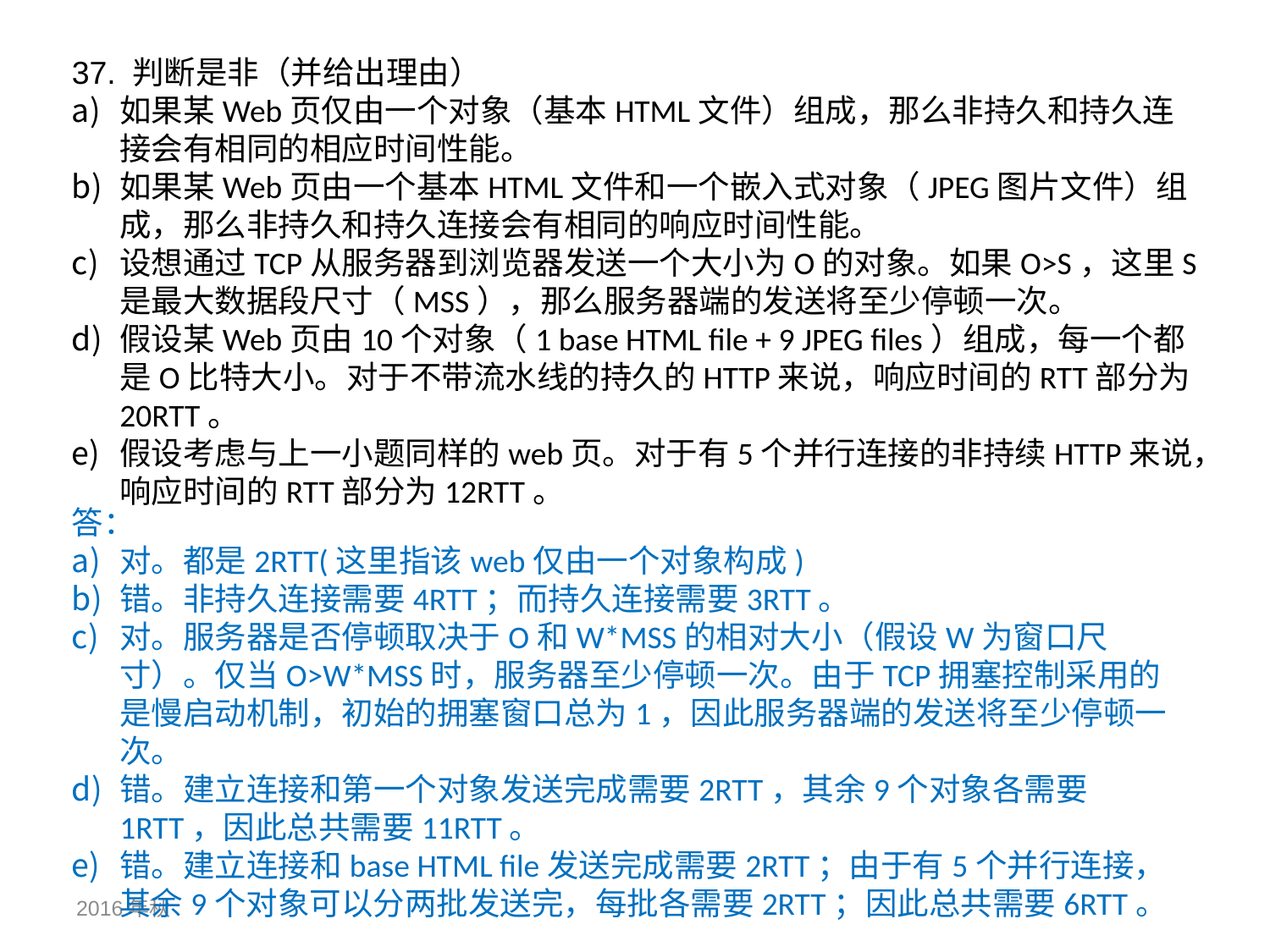

37. 判断是非（并给出理由）
如果某Web页仅由一个对象（基本HTML文件）组成，那么非持久和持久连接会有相同的相应时间性能。
如果某Web页由一个基本HTML文件和一个嵌入式对象（JPEG图片文件）组成，那么非持久和持久连接会有相同的响应时间性能。
设想通过TCP从服务器到浏览器发送一个大小为O的对象。如果O>S，这里S是最大数据段尺寸（MSS），那么服务器端的发送将至少停顿一次。
假设某Web页由10个对象（1 base HTML file + 9 JPEG files）组成，每一个都是O比特大小。对于不带流水线的持久的HTTP来说，响应时间的RTT部分为20RTT。
假设考虑与上一小题同样的web页。对于有5个并行连接的非持续HTTP来说，响应时间的RTT部分为12RTT。
答：
对。都是2RTT(这里指该web仅由一个对象构成)
错。非持久连接需要4RTT；而持久连接需要3RTT。
对。服务器是否停顿取决于O和W*MSS的相对大小（假设W为窗口尺寸）。仅当O>W*MSS时，服务器至少停顿一次。由于TCP拥塞控制采用的是慢启动机制，初始的拥塞窗口总为1，因此服务器端的发送将至少停顿一次。
错。建立连接和第一个对象发送完成需要2RTT，其余9个对象各需要1RTT，因此总共需要11RTT。
错。建立连接和base HTML file发送完成需要2RTT；由于有5个并行连接，其余9个对象可以分两批发送完，每批各需要2RTT；因此总共需要6RTT。
2016年秋
27